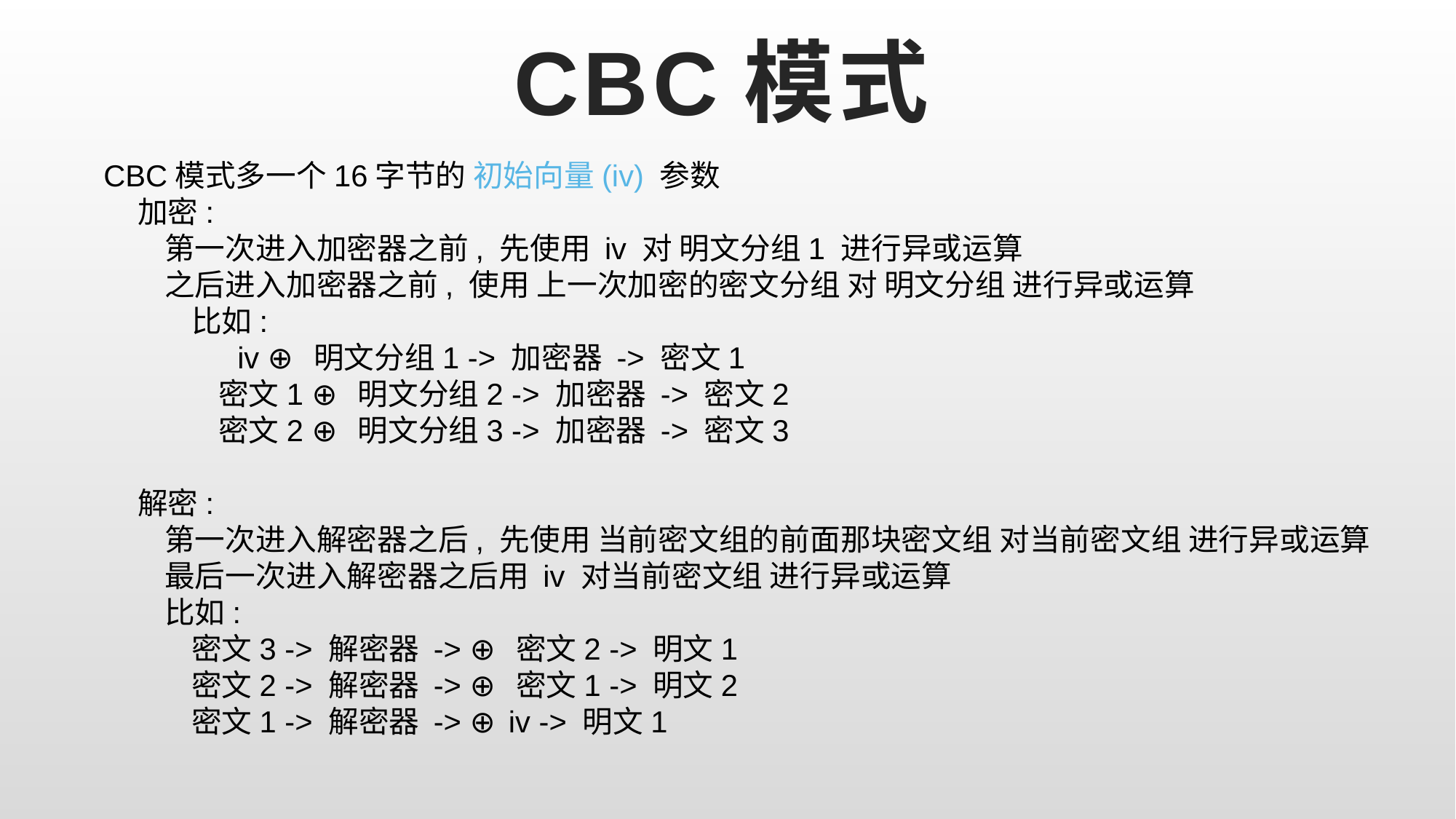

# CBC模式
CBC模式多一个16字节的 初始向量(iv) 参数
    加密:
        第一次进入加密器之前, 先使用 iv 对 明文分组1 进行异或运算
        之后进入加密器之前, 使用 上一次加密的密文分组 对 明文分组 进行异或运算
            比如:
                iv ⊕ 明文分组1 -> 加密器 -> 密文1
                密文1 ⊕ 明文分组2 -> 加密器 -> 密文2
                密文2 ⊕ 明文分组3 -> 加密器 -> 密文3

    解密:
        第一次进入解密器之后, 先使用 当前密文组的前面那块密文组 对当前密文组 进行异或运算
        最后一次进入解密器之后用 iv 对当前密文组 进行异或运算
        比如:
            密文3 -> 解密器 -> ⊕ 密文2 -> 明文1
            密文2 -> 解密器 -> ⊕ 密文1 -> 明文2
            密文1 -> 解密器 -> ⊕ iv -> 明文1